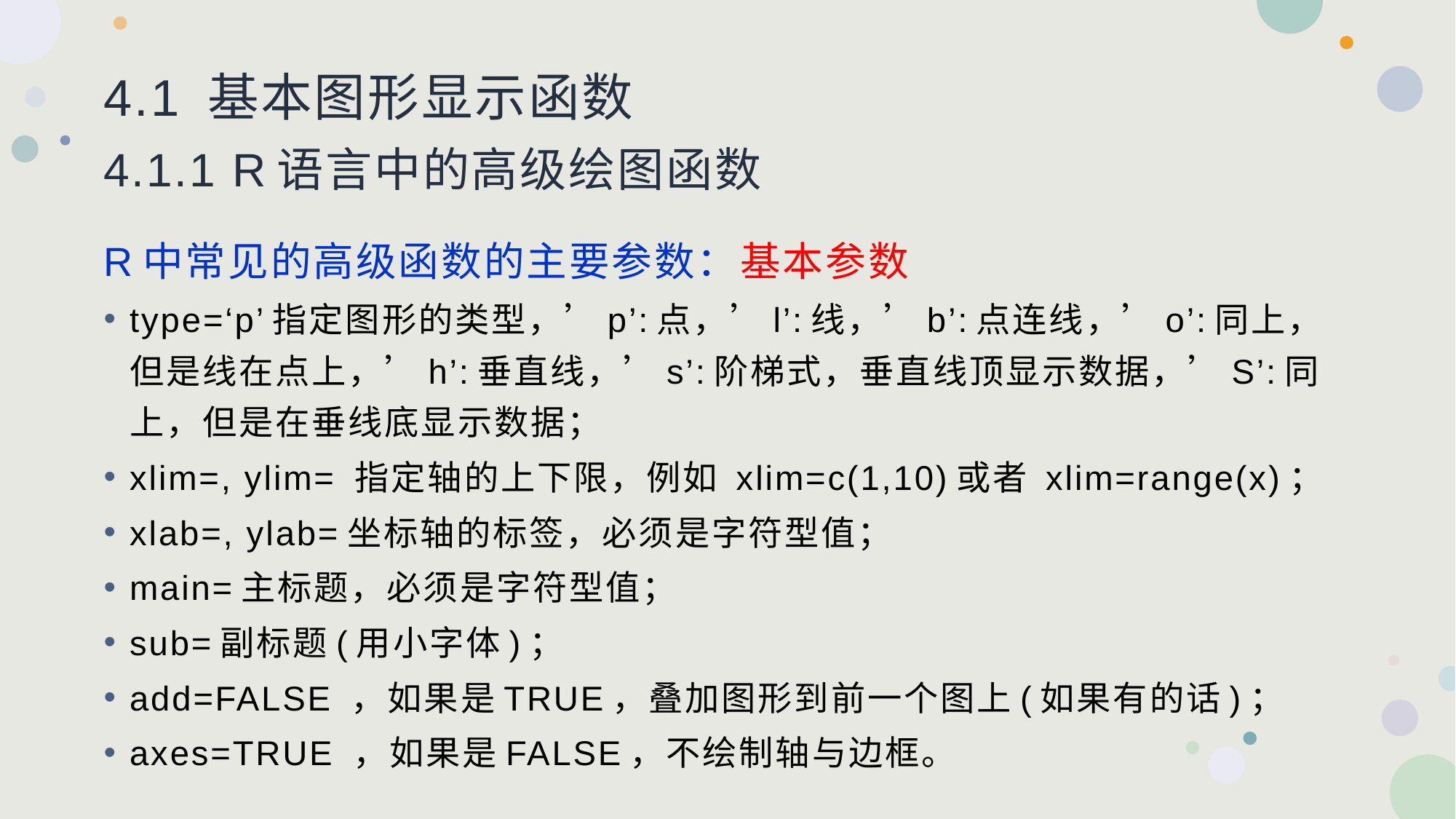

# 4.1 基本图形显示函数 4.1.1 R语言中的高级绘图函数
R中常见的高级函数的主要参数：基本参数
type=‘p’指定图形的类型，’p’:点，’l’:线，’b’:点连线，’o’:同上，但是线在点上，’h’:垂直线，’s’:阶梯式，垂直线顶显示数据，’S’:同上，但是在垂线底显示数据；
xlim=, ylim= 指定轴的上下限，例如 xlim=c(1,10)或者 xlim=range(x)；
xlab=, ylab=坐标轴的标签，必须是字符型值；
main=主标题，必须是字符型值；
sub=副标题(用小字体)；
add=FALSE ，如果是TRUE，叠加图形到前一个图上(如果有的话)；
axes=TRUE ，如果是FALSE，不绘制轴与边框。